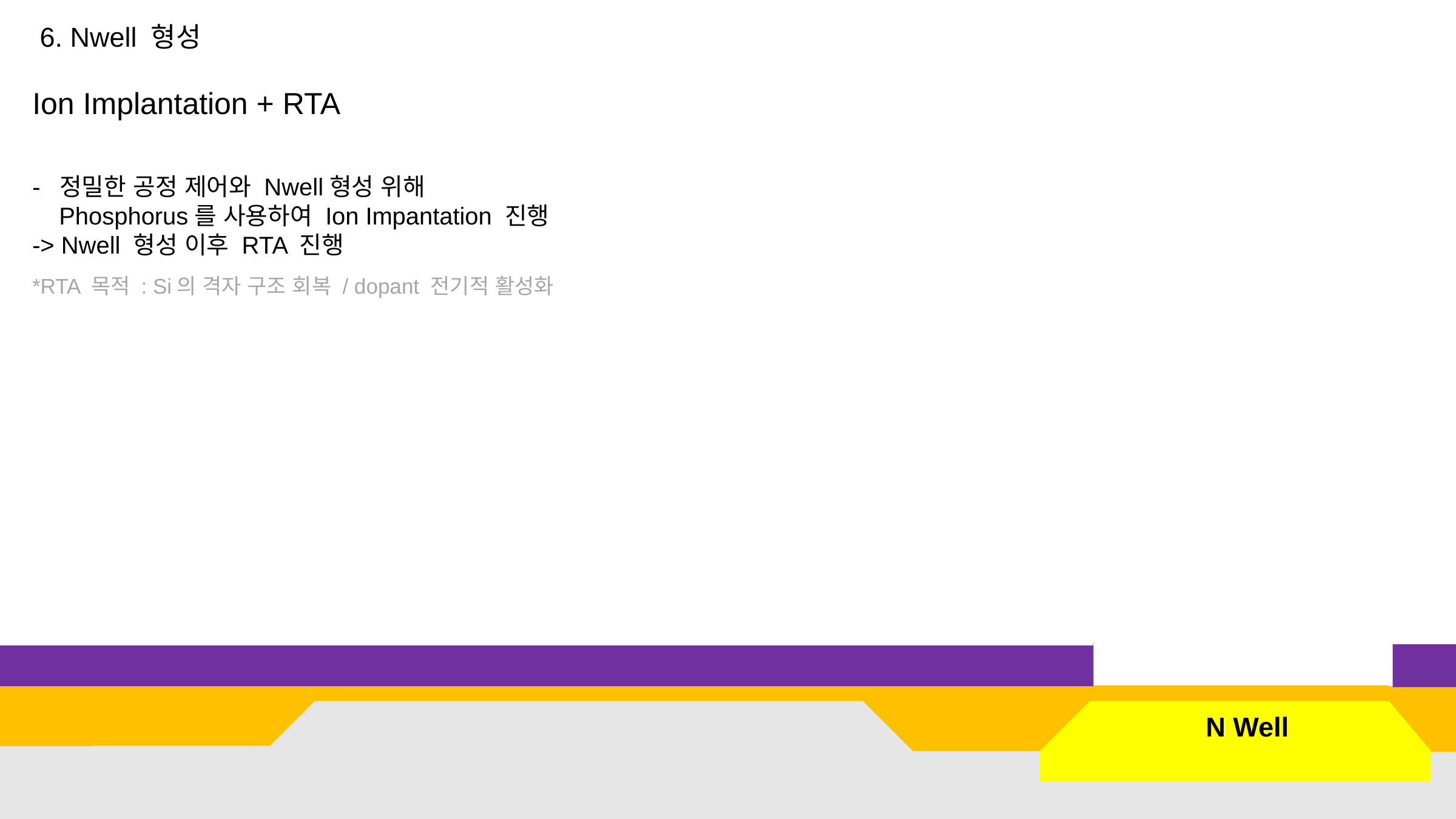

6. Nwell 형성
Ion Implantation + RTA

-  정밀한 공정 제어와 Nwell형성 위해
    Phosphorus를 사용하여 Ion Impantation 진행
-> Nwell 형성 이후 RTA 진행
*RTA 목적 : Si의 격자 구조 회복 / dopant 전기적 활성화

           N Well